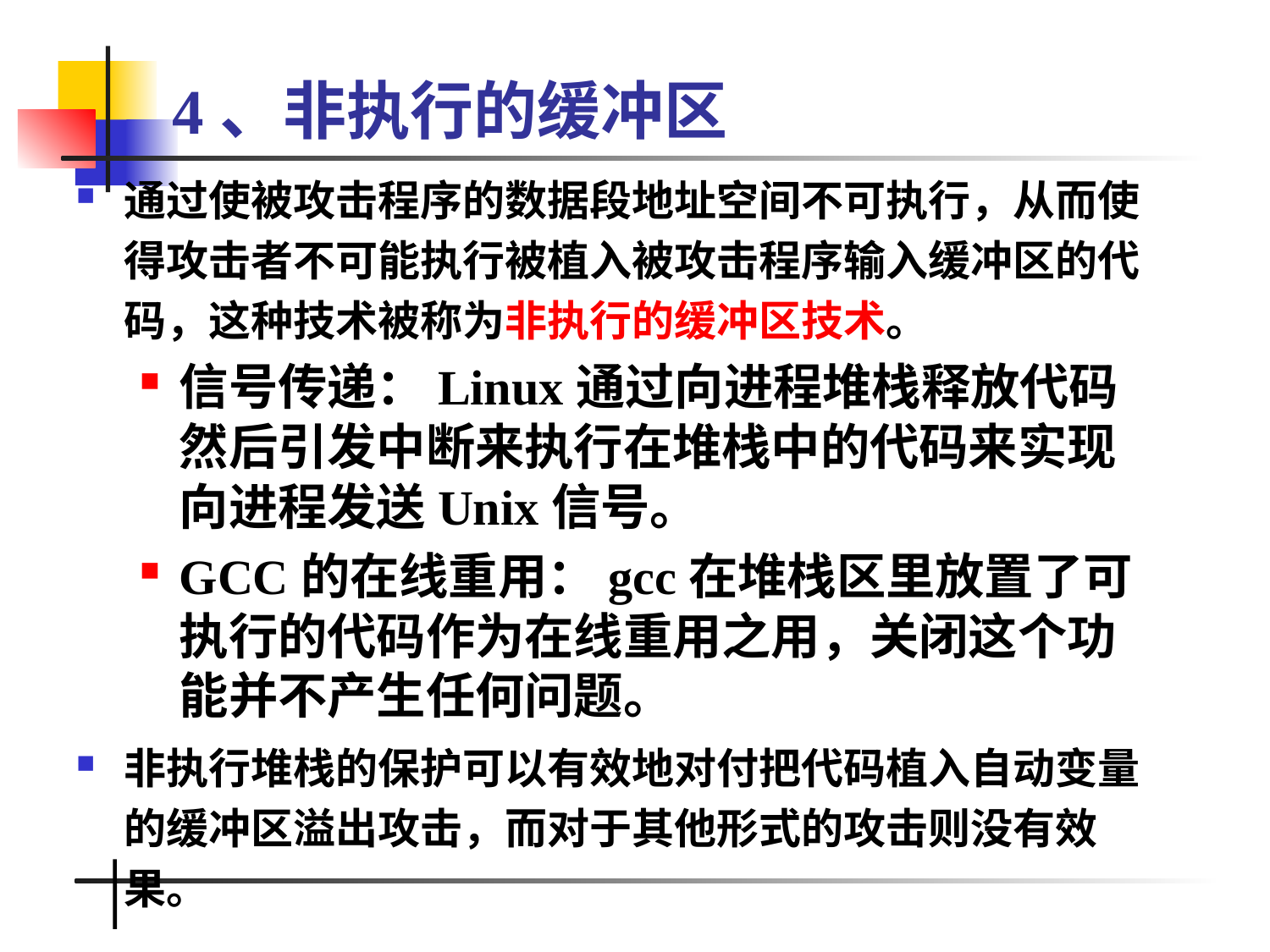

# 4、非执行的缓冲区
通过使被攻击程序的数据段地址空间不可执行，从而使得攻击者不可能执行被植入被攻击程序输入缓冲区的代码，这种技术被称为非执行的缓冲区技术。
信号传递：Linux通过向进程堆栈释放代码然后引发中断来执行在堆栈中的代码来实现向进程发送Unix信号。
GCC的在线重用：gcc在堆栈区里放置了可执行的代码作为在线重用之用，关闭这个功能并不产生任何问题。
非执行堆栈的保护可以有效地对付把代码植入自动变量的缓冲区溢出攻击，而对于其他形式的攻击则没有效果。